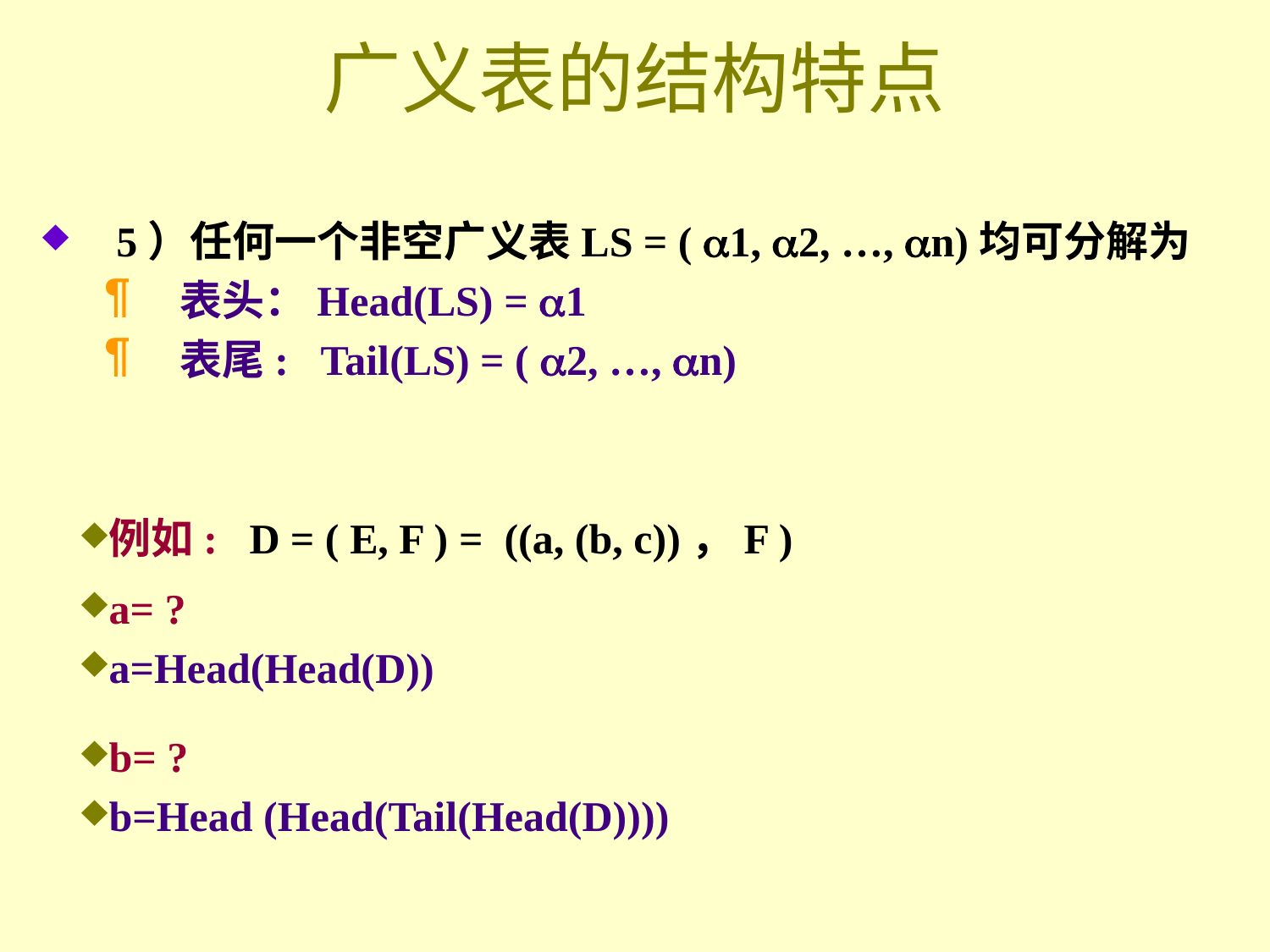

# 广义表的结构特点
5）任何一个非空广义表LS = ( α1, α2, …, αn)均可分解为
表头：Head(LS) = α1
表尾:   Tail(LS) = ( α2, …, αn)
例如:   D = ( E, F ) =  ((a, (b, c))，F )
a= ?
a=Head(Head(D))
b= ?
b=Head (Head(Tail(Head(D))))